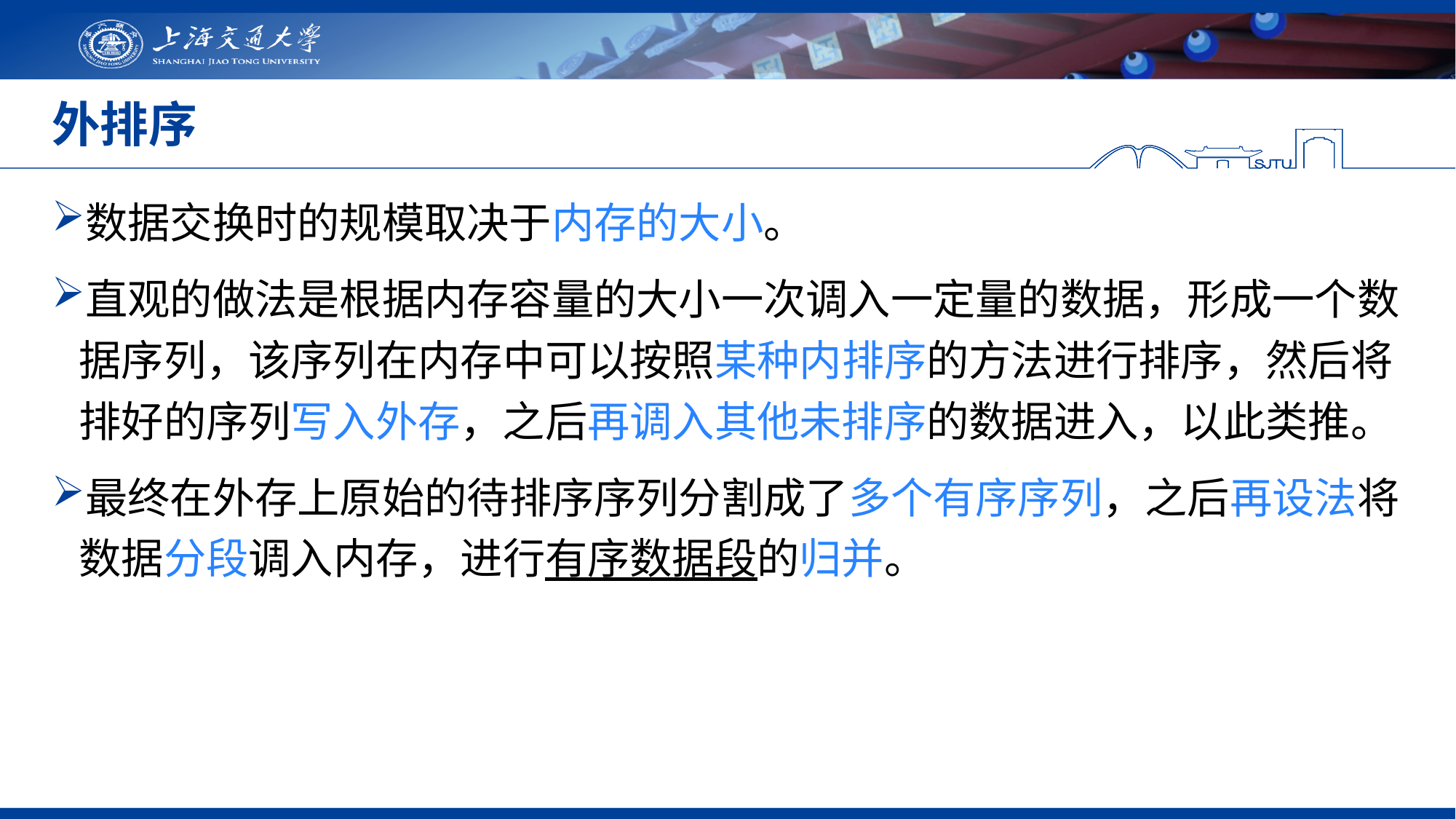

# 外排序
数据交换时的规模取决于内存的大小。
直观的做法是根据内存容量的大小一次调入一定量的数据，形成一个数据序列，该序列在内存中可以按照某种内排序的方法进行排序，然后将排好的序列写入外存，之后再调入其他未排序的数据进入，以此类推。
最终在外存上原始的待排序序列分割成了多个有序序列，之后再设法将数据分段调入内存，进行有序数据段的归并。